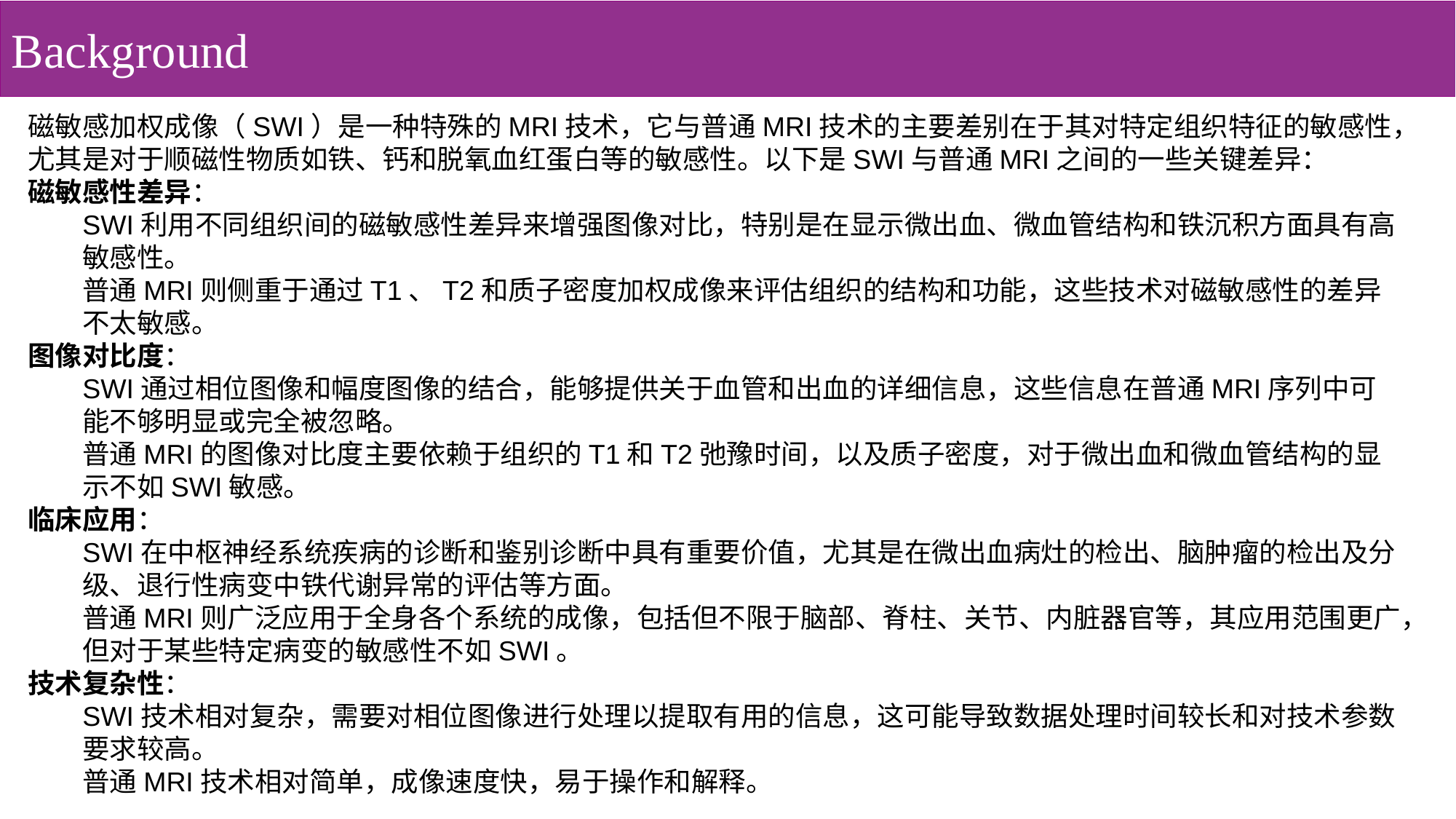

Background
磁敏感加权成像（SWI）是一种特殊的MRI技术，它与普通MRI技术的主要差别在于其对特定组织特征的敏感性，尤其是对于顺磁性物质如铁、钙和脱氧血红蛋白等的敏感性。以下是SWI与普通MRI之间的一些关键差异：
磁敏感性差异：
SWI利用不同组织间的磁敏感性差异来增强图像对比，特别是在显示微出血、微血管结构和铁沉积方面具有高敏感性。
普通MRI则侧重于通过T1、T2和质子密度加权成像来评估组织的结构和功能，这些技术对磁敏感性的差异不太敏感。
图像对比度：
SWI通过相位图像和幅度图像的结合，能够提供关于血管和出血的详细信息，这些信息在普通MRI序列中可能不够明显或完全被忽略。
普通MRI的图像对比度主要依赖于组织的T1和T2弛豫时间，以及质子密度，对于微出血和微血管结构的显示不如SWI敏感。
临床应用：
SWI在中枢神经系统疾病的诊断和鉴别诊断中具有重要价值，尤其是在微出血病灶的检出、脑肿瘤的检出及分级、退行性病变中铁代谢异常的评估等方面。
普通MRI则广泛应用于全身各个系统的成像，包括但不限于脑部、脊柱、关节、内脏器官等，其应用范围更广，但对于某些特定病变的敏感性不如SWI。
技术复杂性：
SWI技术相对复杂，需要对相位图像进行处理以提取有用的信息，这可能导致数据处理时间较长和对技术参数要求较高。
普通MRI技术相对简单，成像速度快，易于操作和解释。